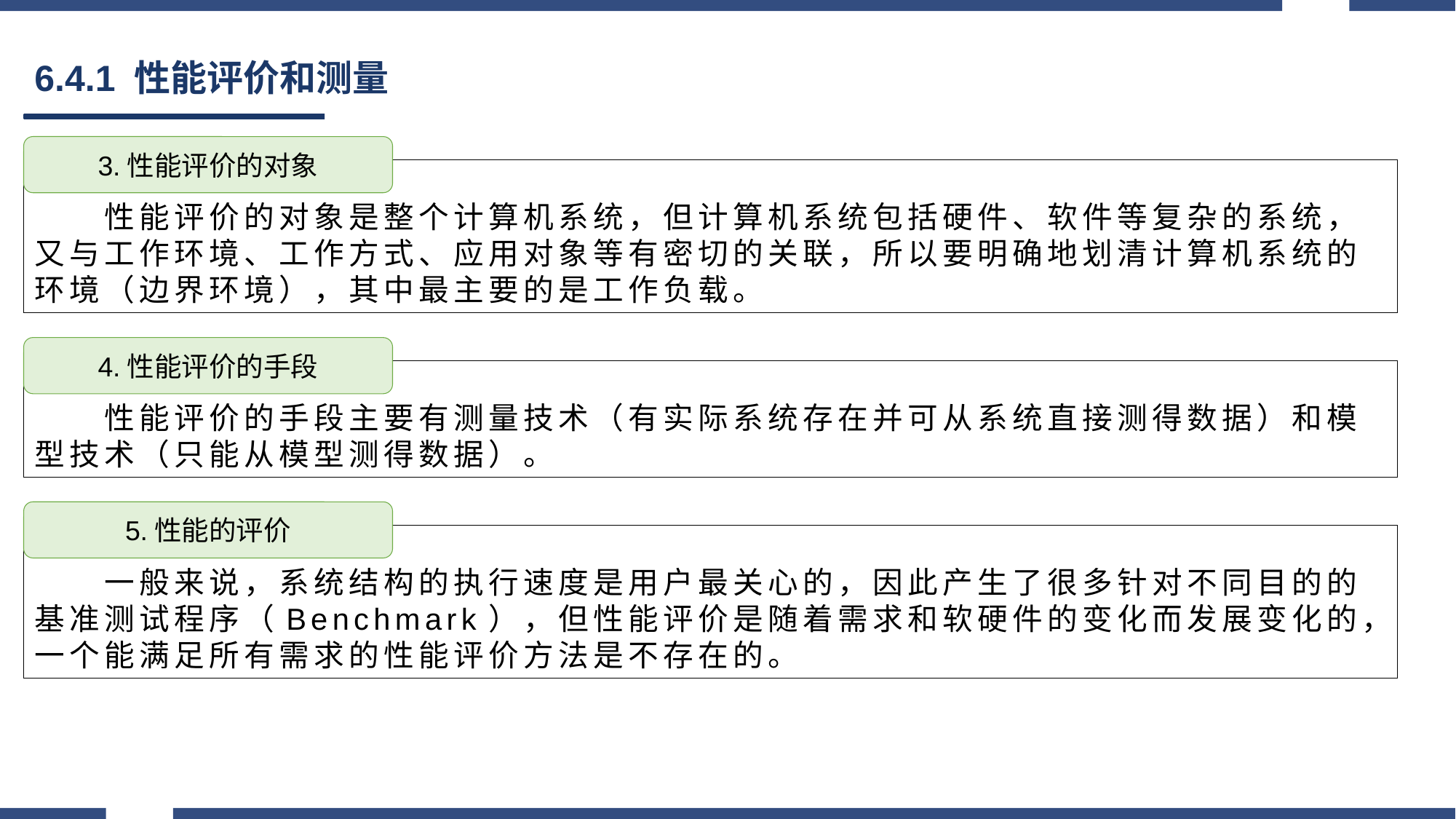

# 6.4.1 性能评价和测量
3.性能评价的对象

　　性能评价的对象是整个计算机系统，但计算机系统包括硬件、软件等复杂的系统，又与工作环境、工作方式、应用对象等有密切的关联，所以要明确地划清计算机系统的环境（边界环境），其中最主要的是工作负载。
4.性能评价的手段

　　性能评价的手段主要有测量技术（有实际系统存在并可从系统直接测得数据）和模型技术（只能从模型测得数据）。
5.性能的评价

　　一般来说，系统结构的执行速度是用户最关心的，因此产生了很多针对不同目的的基准测试程序（Benchmark），但性能评价是随着需求和软硬件的变化而发展变化的，一个能满足所有需求的性能评价方法是不存在的。